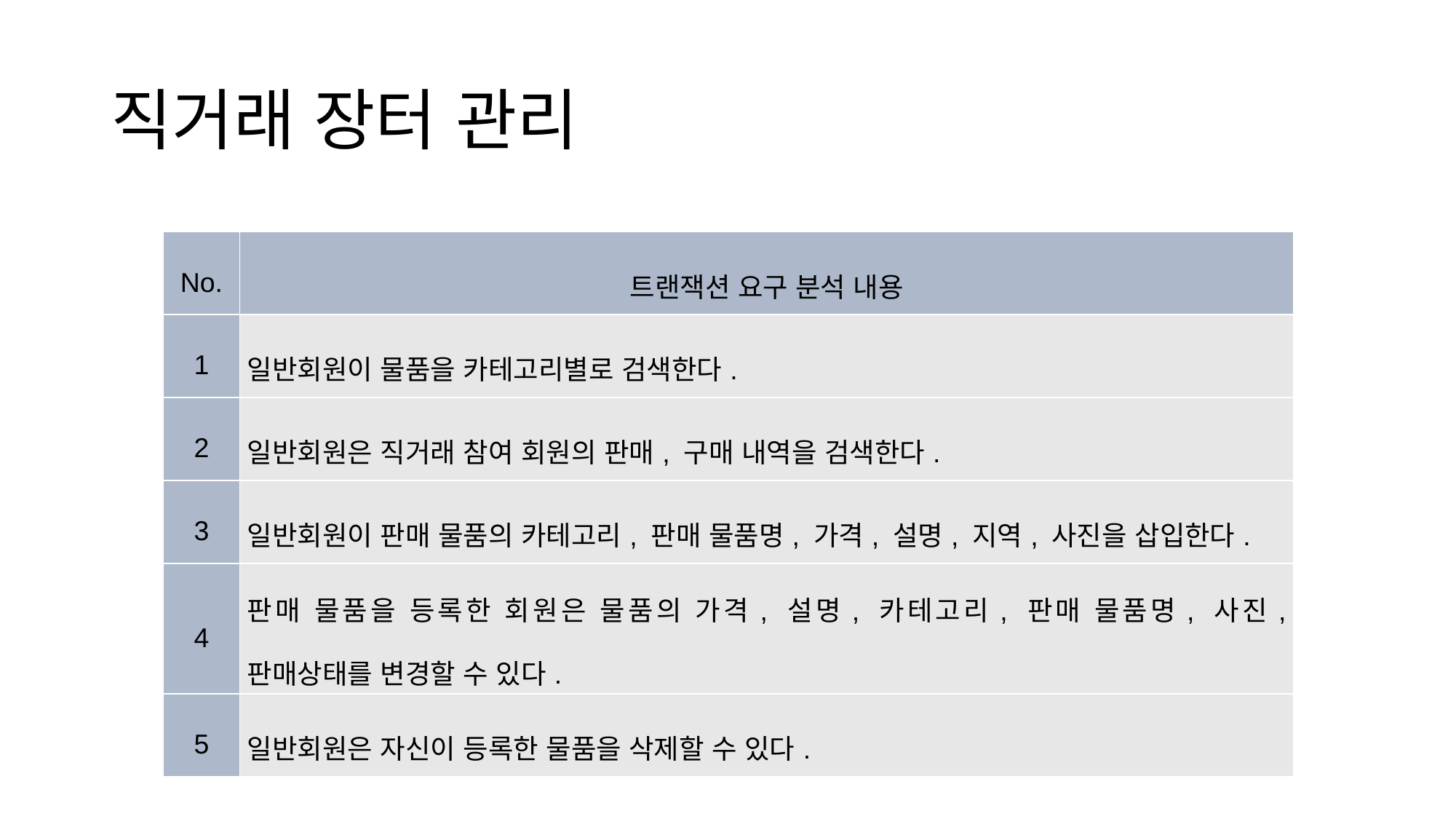

# 직거래 장터 관리
| No. | 트랜잭션 요구 분석 내용 |
| --- | --- |
| 1 | 일반회원이 물품을 카테고리별로 검색한다. |
| 2 | 일반회원은 직거래 참여 회원의 판매, 구매 내역을 검색한다. |
| 3 | 일반회원이 판매 물품의 카테고리, 판매 물품명, 가격, 설명, 지역, 사진을 삽입한다. |
| 4 | 판매 물품을 등록한 회원은 물품의 가격, 설명, 카테고리, 판매 물품명, 사진, 판매상태를 변경할 수 있다. |
| 5 | 일반회원은 자신이 등록한 물품을 삭제할 수 있다. |